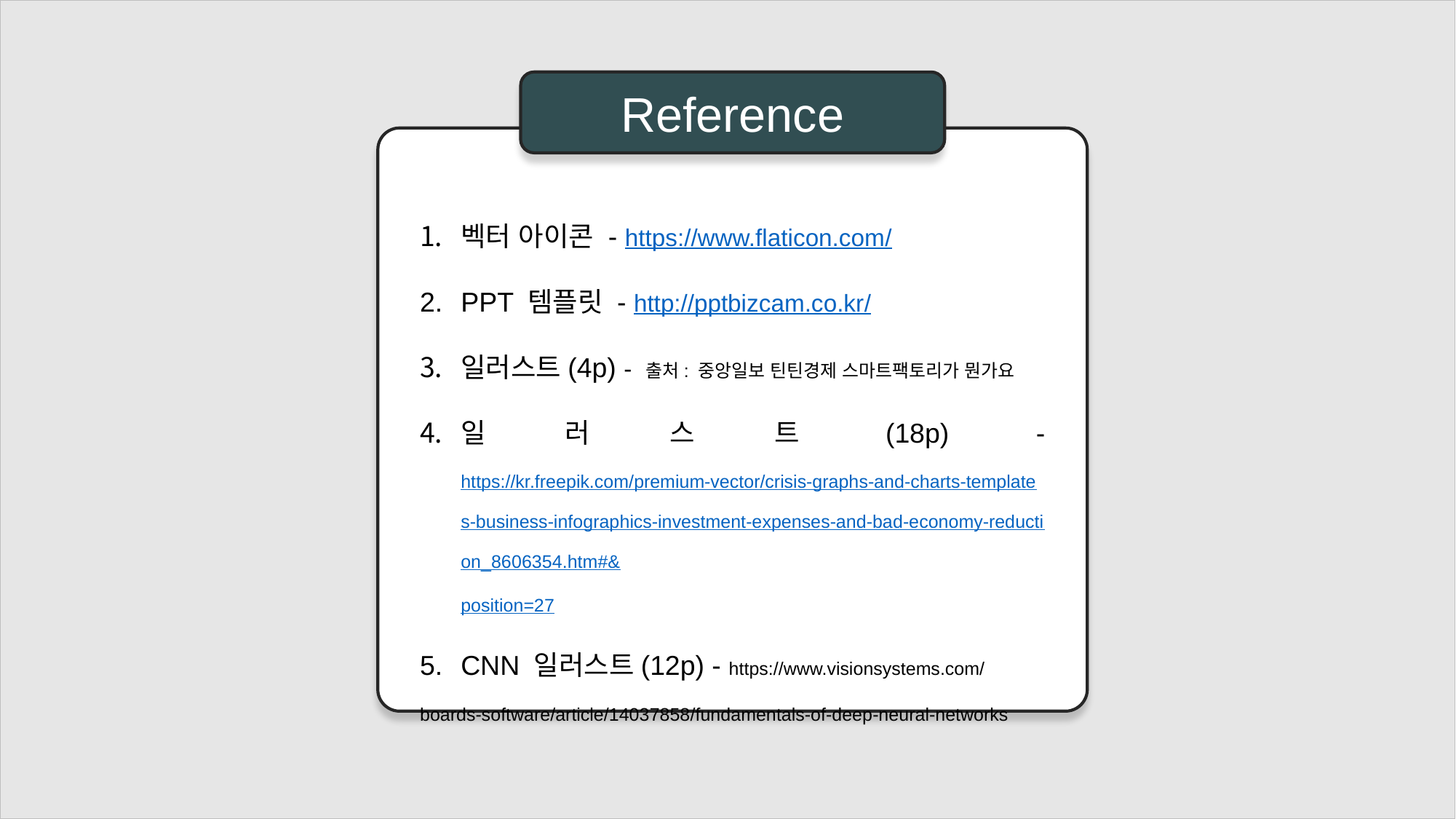

Reference
Reference

벡터 아이콘 - https://www.flaticon.com/
PPT 템플릿 - http://pptbizcam.co.kr/
일러스트(4p) - 출처: 중앙일보 틴틴경제 스마트팩토리가 뭔가요
일러스트(18p) - https://kr.freepik.com/premium-vector/crisis-graphs-and-charts-templates-business-infographics-investment-expenses-and-bad-economy-reduction_8606354.htm#&position=27
CNN 일러스트(12p) - https://www.visionsystems.com/
boards-software/article/14037858/fundamentals-of-deep-neural-networks